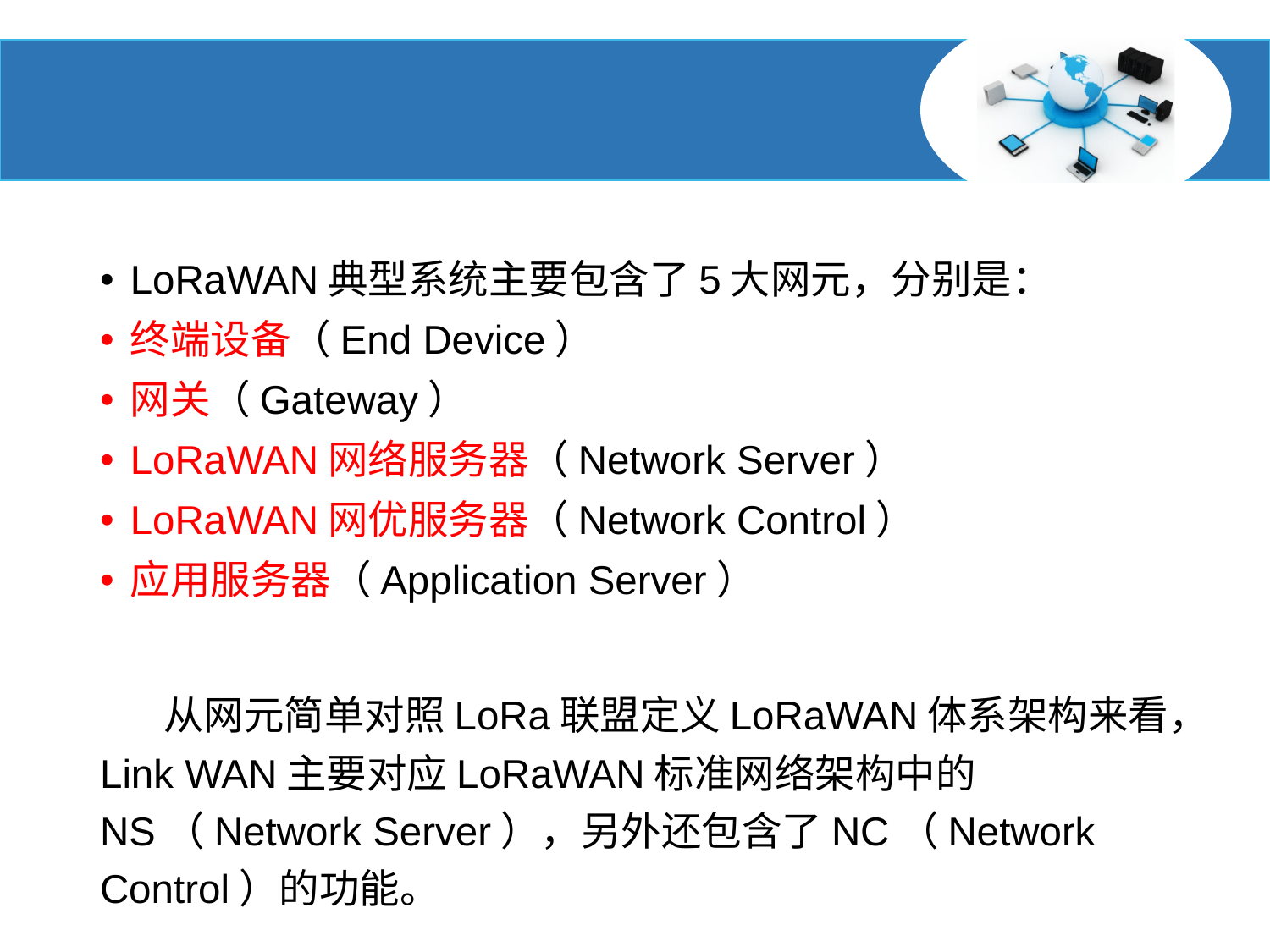

#
LoRaWAN典型系统主要包含了5大网元，分别是：
终端设备（End Device）
网关（Gateway）
LoRaWAN网络服务器（Network Server）
LoRaWAN网优服务器（Network Control）
应用服务器（Application Server）

      从网元简单对照LoRa联盟定义LoRaWAN体系架构来看，Link WAN主要对应LoRaWAN标准网络架构中的NS（Network Server），另外还包含了NC（Network Control）的功能。